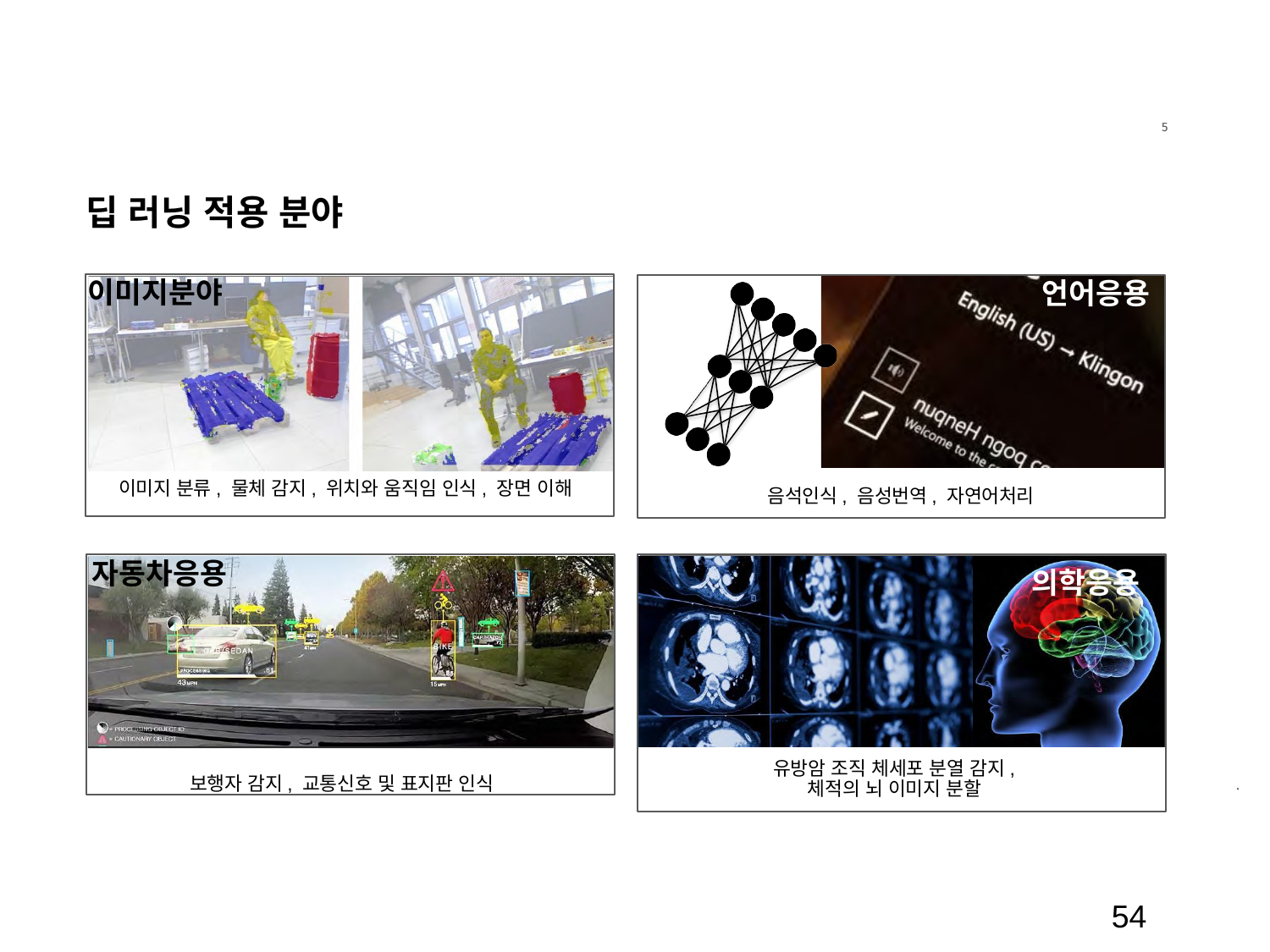

5
딥 러닝 적용 분야
이미지분야

이미지 분류, 물체 감지, 위치와 움직임 인식, 장면 이해
언어응용

음석인식, 음성번역, 자연어처리

자동차응용

보행자 감지, 교통신호 및 표지판 인식

의학응용
유방암 조직 체세포 분열 감지, 체적의 뇌 이미지 분할